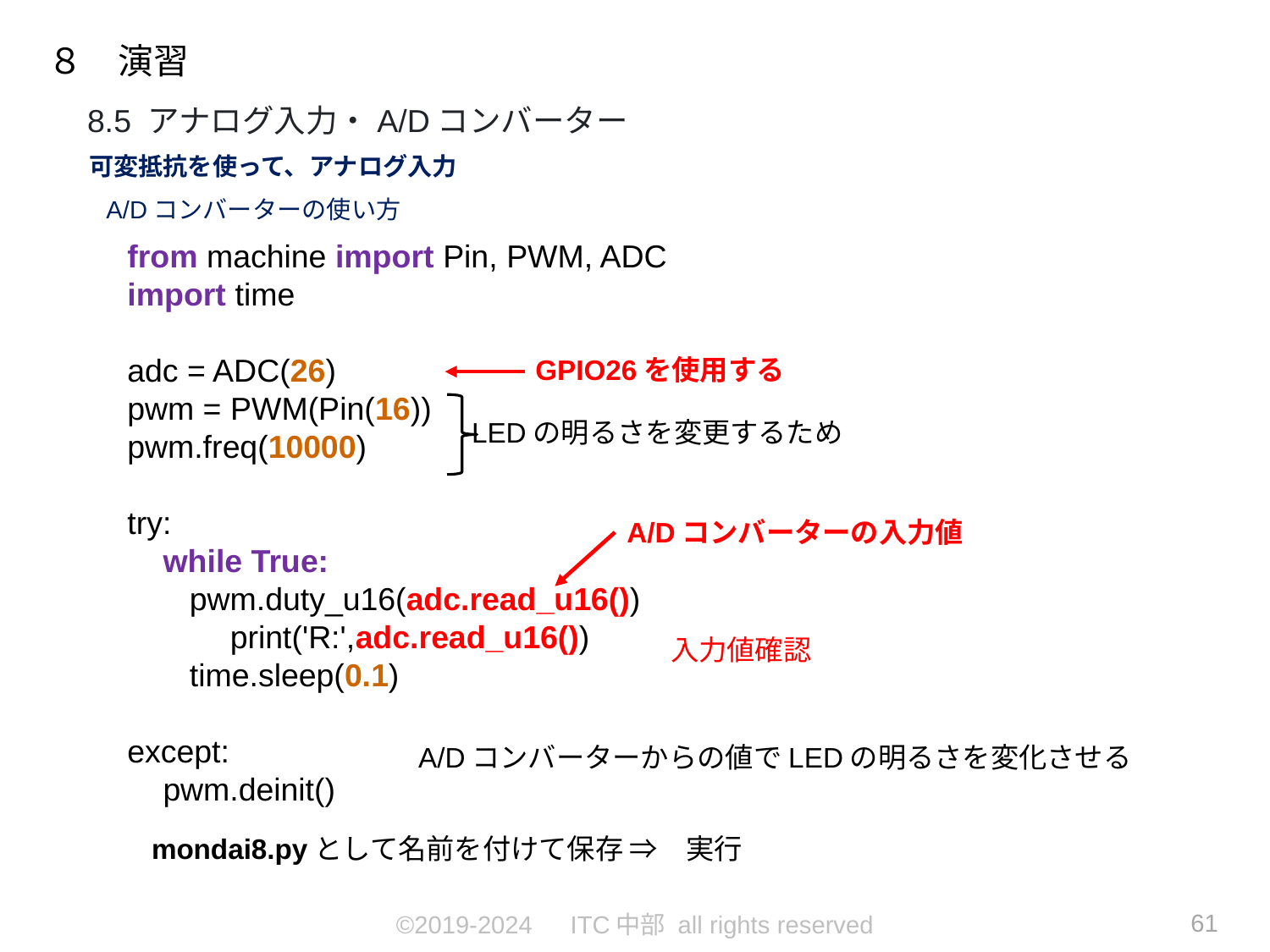

８　演習
8.5 アナログ入力・A/Dコンバーター
可変抵抗を使って、アナログ入力
A/Dコンバーターの使い方
from machine import Pin, PWM, ADC
import time

adc = ADC(26)
pwm = PWM(Pin(16))
pwm.freq(10000)

try:
    while True:
       pwm.duty_u16(adc.read_u16())
　　　print('R:',adc.read_u16())
       time.sleep(0.1)

except:
    pwm.deinit()
GPIO26を使用する

LEDの明るさを変更するため
A/Dコンバーターの入力値
入力値確認
A/Dコンバーターからの値でLEDの明るさを変化させる
mondai8.pyとして名前を付けて保存 ⇒　実行